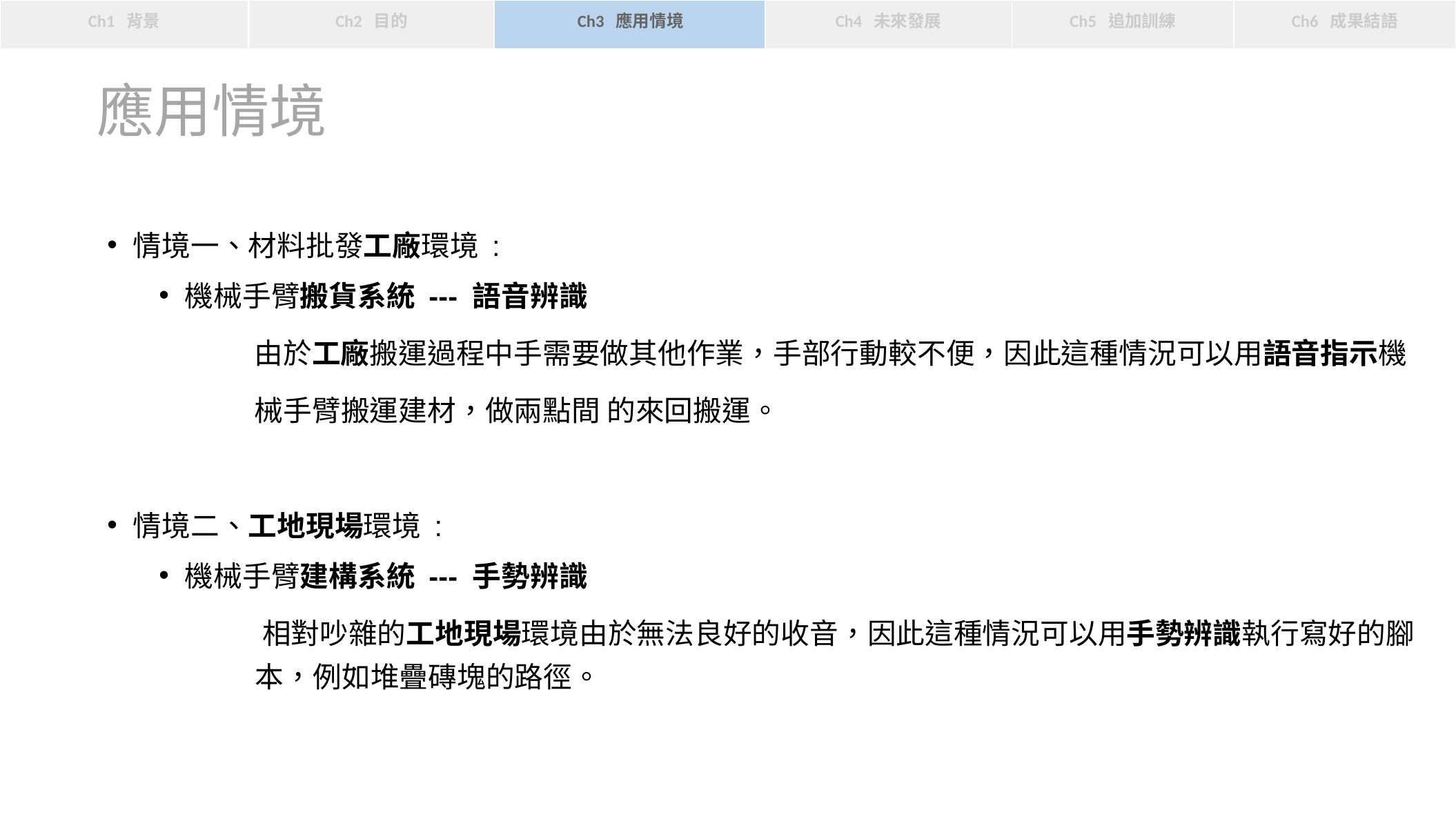

Ch6  成果結語
Ch3  應用情境

Ch4  未來發展
Ch1  背景
Ch2  目的
Ch5  追加訓練
應用情境
情境一、材料批發工廠環境 :
機械手臂搬貨系統 --- 語音辨識
                      由於工廠搬運過程中手需要做其他作業，手部行動較不便，因此這種情況可以用語音指示機
                      械手臂搬運建材，做兩點間 的來回搬運。

情境二、工地現場環境 :
機械手臂建構系統 --- 手勢辨識
	       相對吵雜的工地現場環境由於無法良好的收音，因此這種情況可以用手勢辨識執行寫好的腳	       本，例如堆疊磚塊的路徑。